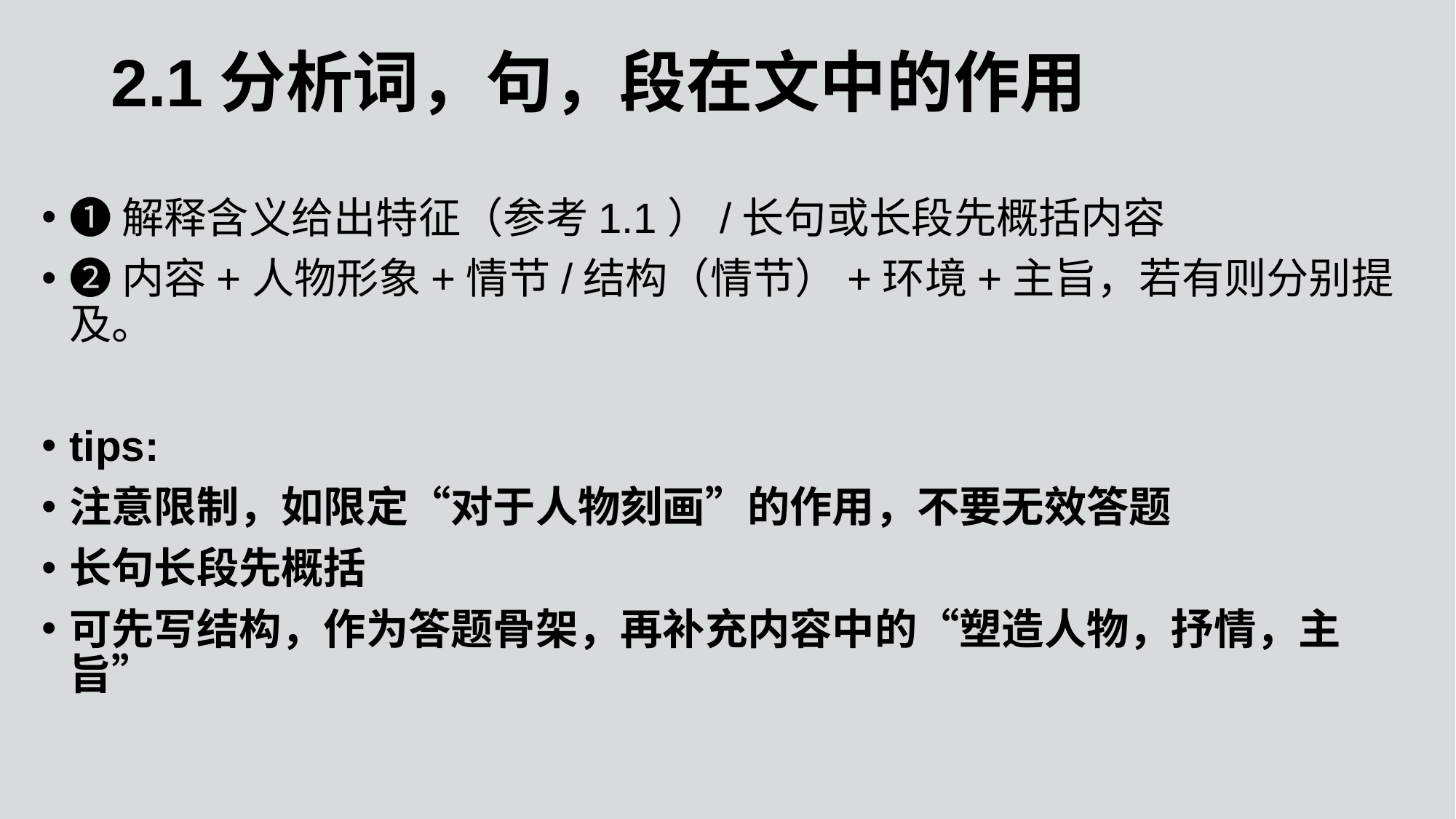

2.1分析词，句，段在文中的作用
❶解释含义给出特征（参考1.1）/长句或长段先概括内容
❷内容+人物形象+情节/结构（情节）+环境+主旨，若有则分别提及。

tips:
注意限制，如限定“对于人物刻画”的作用，不要无效答题
长句长段先概括
可先写结构，作为答题骨架，再补充内容中的“塑造人物，抒情，主旨”